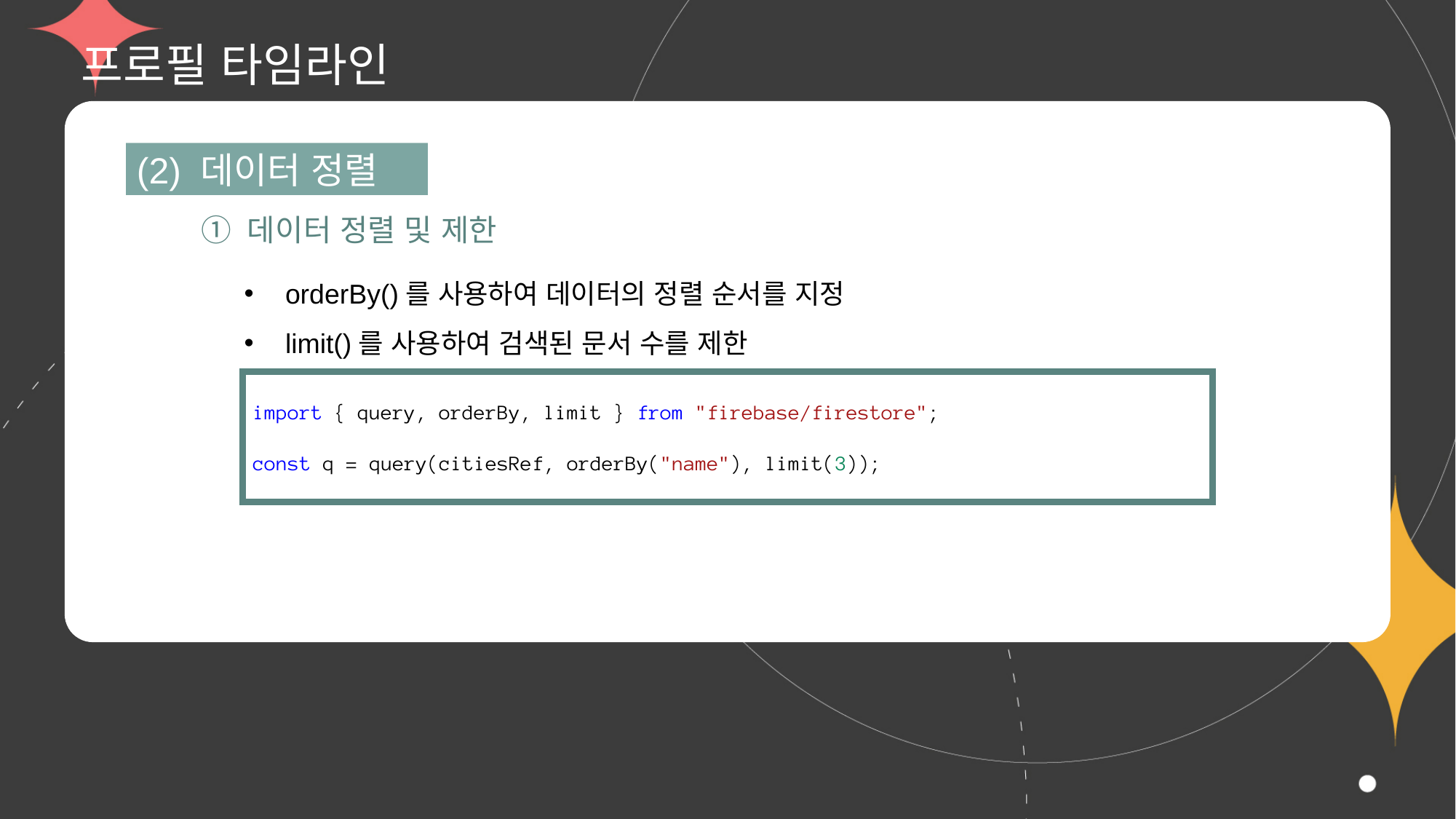

# 프로필 타임라인
(2) 데이터 정렬
① 데이터 정렬 및 제한
orderBy()를 사용하여 데이터의 정렬 순서를 지정
limit()를 사용하여 검색된 문서 수를 제한
import { query, orderBy, limit } from "firebase/firestore";
const q = query(citiesRef, orderBy("name"), limit(3));